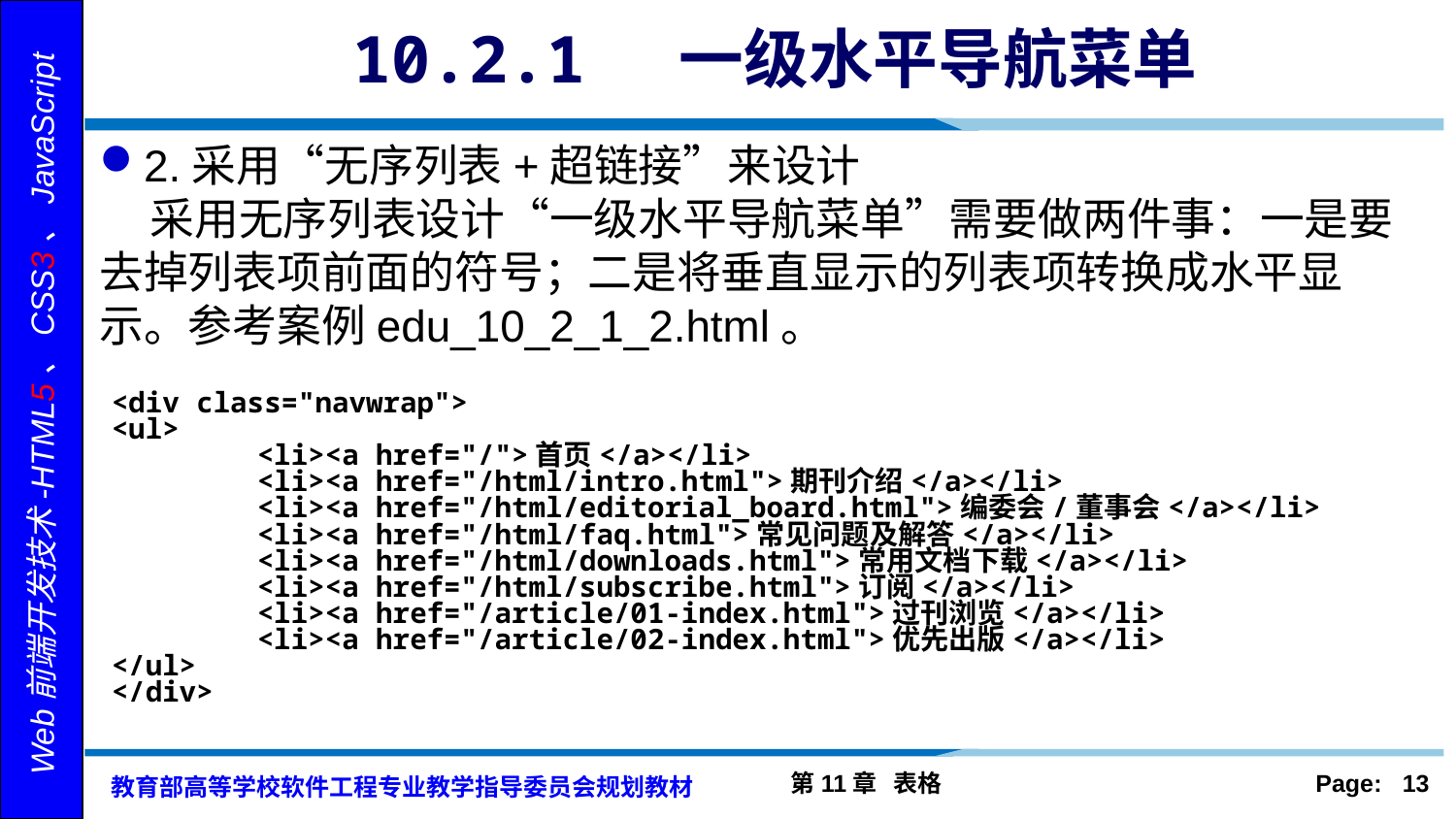

# 10.2.1  一级水平导航菜单
2.采用“无序列表+超链接”来设计
    采用无序列表设计“一级水平导航菜单”需要做两件事：一是要去掉列表项前面的符号；二是将垂直显示的列表项转换成水平显示。参考案例edu_10_2_1_2.html。
<div class="navwrap">
<ul>
	<li><a href="/">首页</a></li>
	<li><a href="/html/intro.html">期刊介绍</a></li>
	<li><a href="/html/editorial_board.html">编委会/董事会</a></li>
	<li><a href="/html/faq.html">常见问题及解答</a></li>
	<li><a href="/html/downloads.html">常用文档下载</a></li>
	<li><a href="/html/subscribe.html">订阅</a></li>
	<li><a href="/article/01-index.html">过刊浏览</a></li>
	<li><a href="/article/02-index.html">优先出版</a></li>
</ul>
</div>